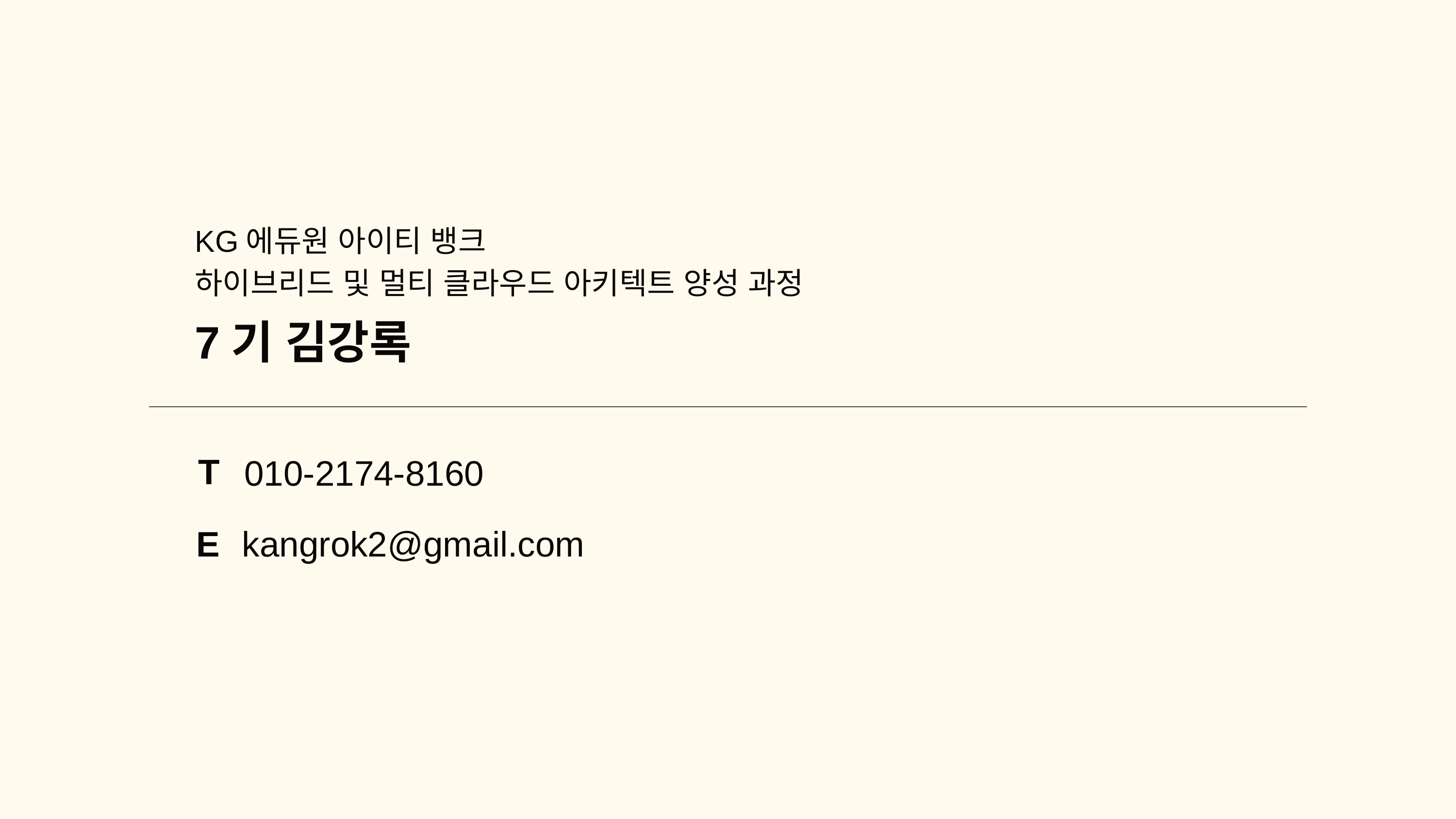

KG에듀원 아이티 뱅크
하이브리드 및 멀티 클라우드 아키텍트 양성 과정
7기 김강록

T
010-2174-8160
E
kangrok2@gmail.com